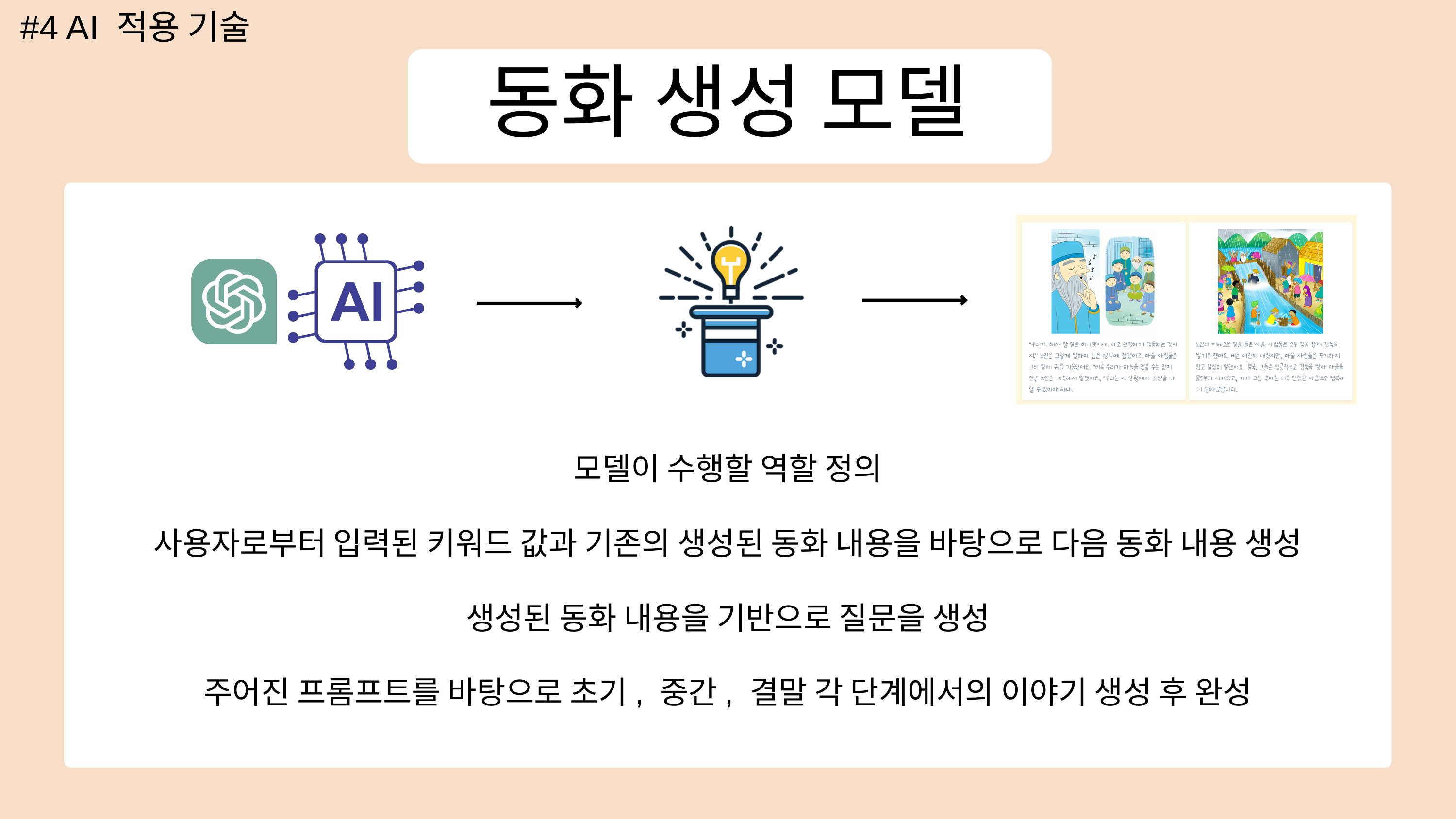

#4 AI 적용 기술

동화 생성 모델

모델이 수행할 역할 정의

사용자로부터 입력된 키워드 값과 기존의 생성된 동화 내용을 바탕으로 다음 동화 내용 생성

생성된 동화 내용을 기반으로 질문을 생성

주어진 프롬프트를 바탕으로 초기, 중간, 결말 각 단계에서의 이야기 생성 후 완성